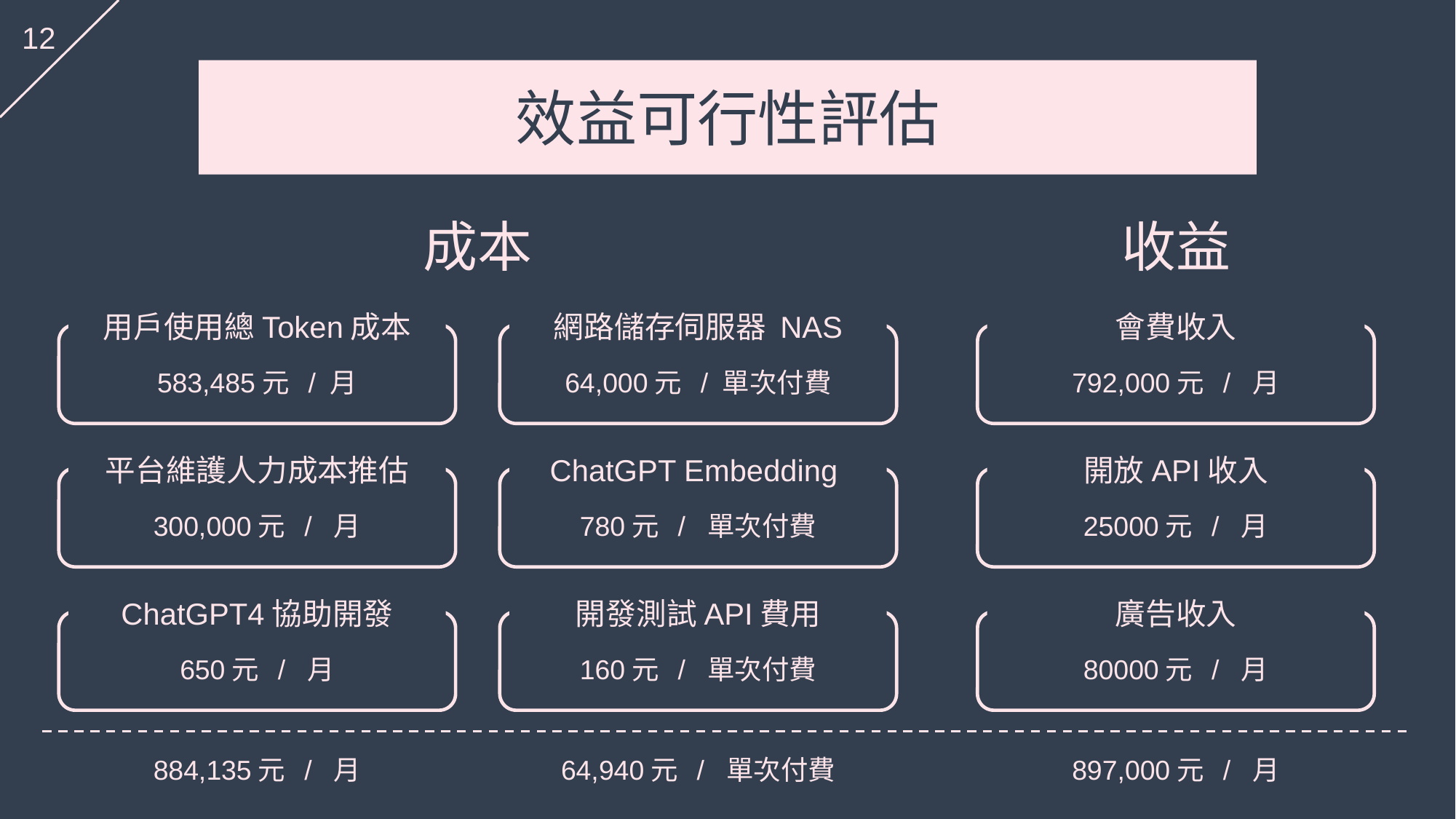

12

效益可行性評估
成本
收益
用戶使用總Token成本

583,485元  / 月
網路儲存伺服器 NAS

64,000元  / 單次付費
平台維護人力成本推估

300,000元  /  月
ChatGPT Embedding

780元  /  單次付費
ChatGPT4協助開發

650元  /  月
884,135元  /  月
開發測試API費用

160元  /  單次付費
64,940元  /  單次付費
會費收入

792,000元  /  月
開放API收入

25000元  /  月
廣告收入

80000元  /  月
897,000元  /  月